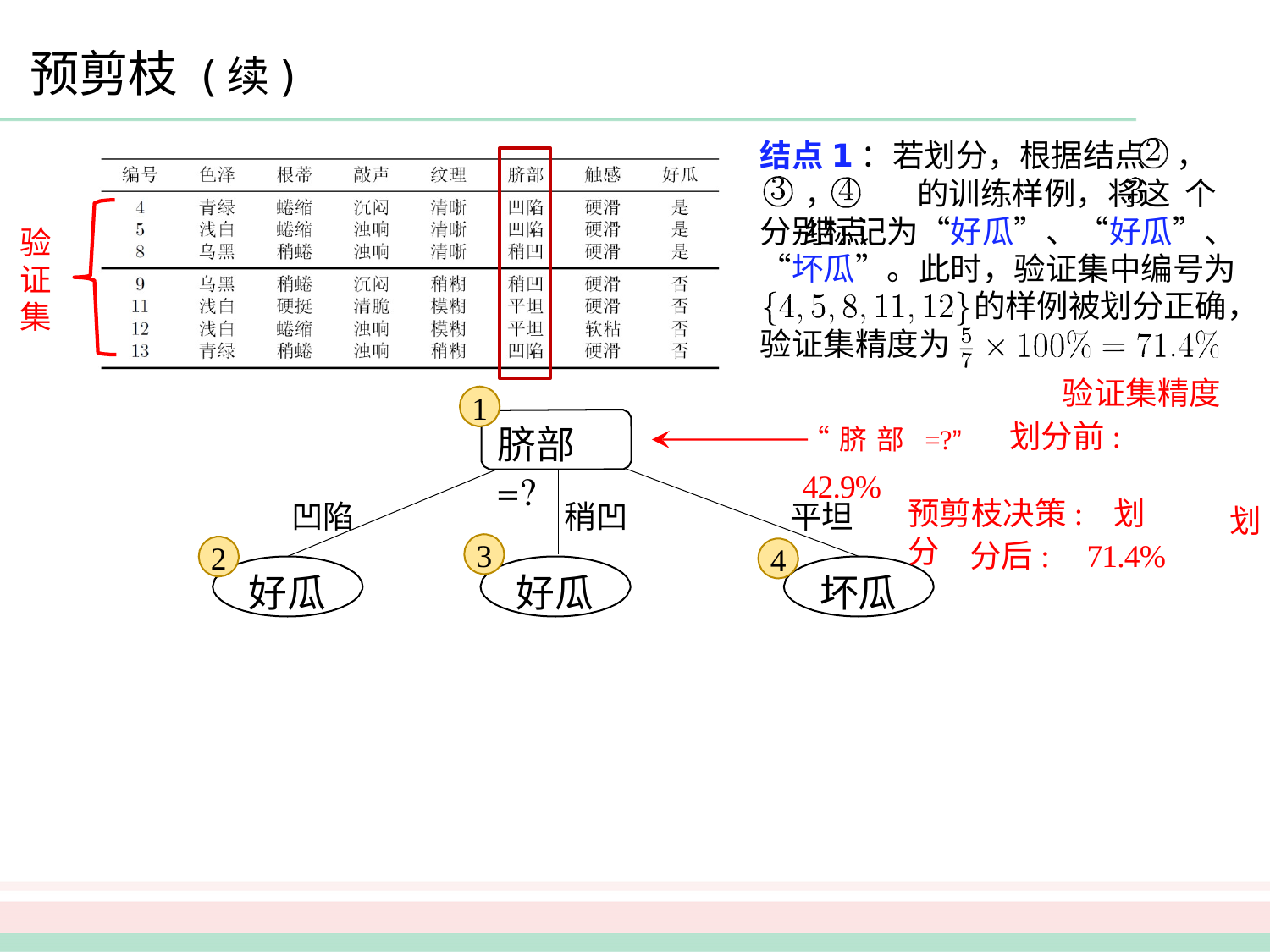

# 预剪枝 (续)
结点1：若划分，根据结点	，
，	的训练样例，将这 个结点

分别标记为“好瓜”、“好瓜”、 “坏瓜”。此时，验证集中编号为
的样例被划分正确，
验证集精度为
验证集精度 “脐部=?” 划分前:  42.9%
划分后:  71.4%
验 证 集

1

脐部=?

预剪枝决策:  划分
凹陷
稍凹
平坦

3

2

4

好瓜
好瓜
坏瓜